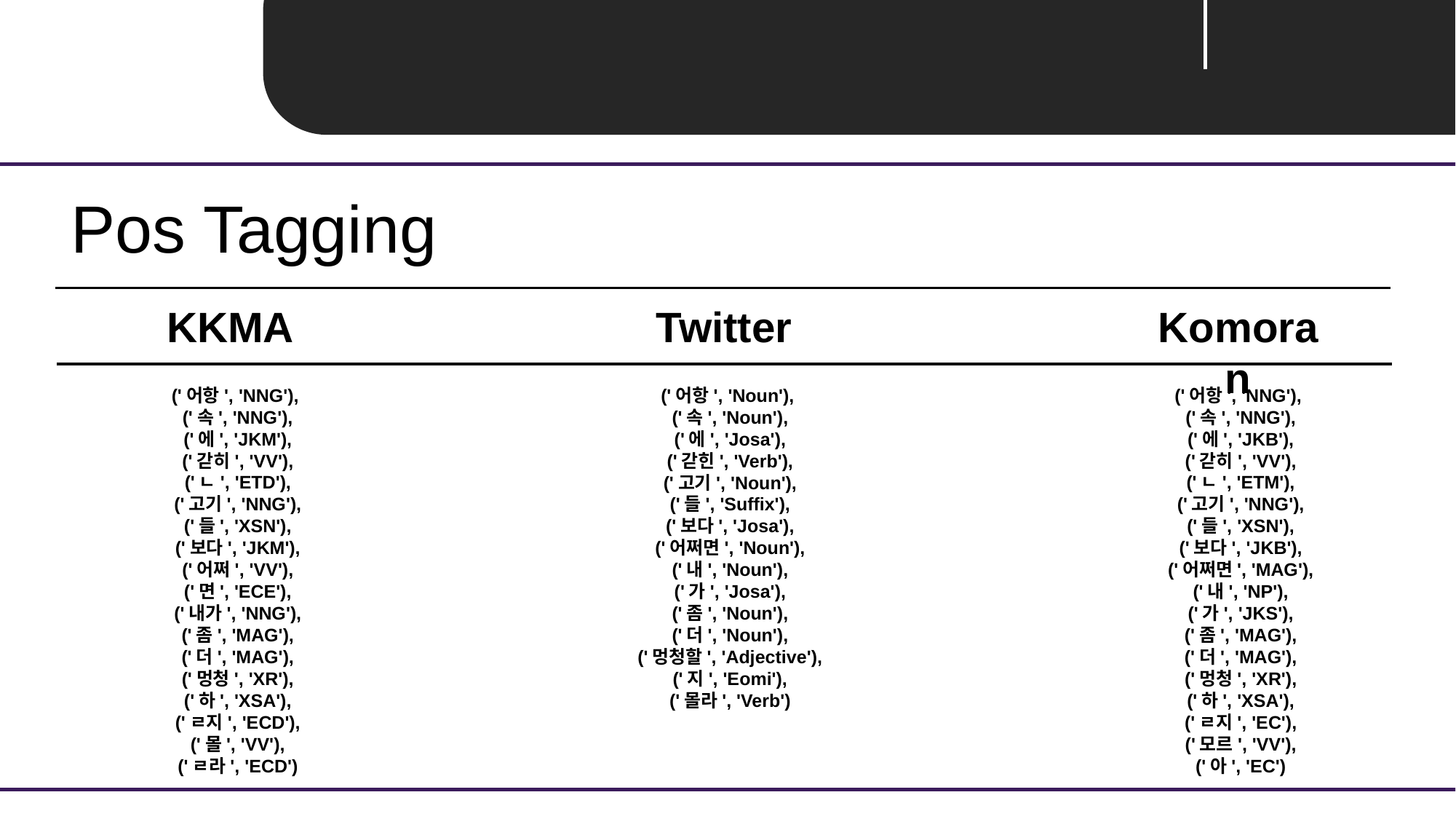

Unit  03 ㅣ  Tokenizing
Pos Tagging
KKMA
Twitter
Komoran
('어항', 'NNG'),
 ('속', 'NNG'),
 ('에', 'JKM'),
 ('갇히', 'VV'),
 ('ㄴ', 'ETD'),
 ('고기', 'NNG'),
 ('들', 'XSN'),
 ('보다', 'JKM'),
 ('어쩌', 'VV'),
 ('면', 'ECE'),
 ('내가', 'NNG'),
 ('좀', 'MAG'),
 ('더', 'MAG'),
 ('멍청', 'XR'),
 ('하', 'XSA'),
 ('ㄹ지', 'ECD'),
 ('몰', 'VV'),
 ('ㄹ라', 'ECD')
('어항', 'Noun'),
 ('속', 'Noun'),
 ('에', 'Josa'),
 ('갇힌', 'Verb'),
 ('고기', 'Noun'),
 ('들', 'Suffix'),
 ('보다', 'Josa'),
 ('어쩌면', 'Noun'),
 ('내', 'Noun'),
 ('가', 'Josa'),
 ('좀', 'Noun'),
 ('더', 'Noun'),
 ('멍청할', 'Adjective'),
 ('지', 'Eomi'),
 ('몰라', 'Verb')
('어항', 'NNG'),
 ('속', 'NNG'),
 ('에', 'JKB'),
 ('갇히', 'VV'),
 ('ㄴ', 'ETM'),
 ('고기', 'NNG'),
 ('들', 'XSN'),
 ('보다', 'JKB'),
 ('어쩌면', 'MAG'),
 ('내', 'NP'),
 ('가', 'JKS'),
 ('좀', 'MAG'),
 ('더', 'MAG'),
 ('멍청', 'XR'),
 ('하', 'XSA'),
 ('ㄹ지', 'EC'),
 ('모르', 'VV'),
 ('아', 'EC')